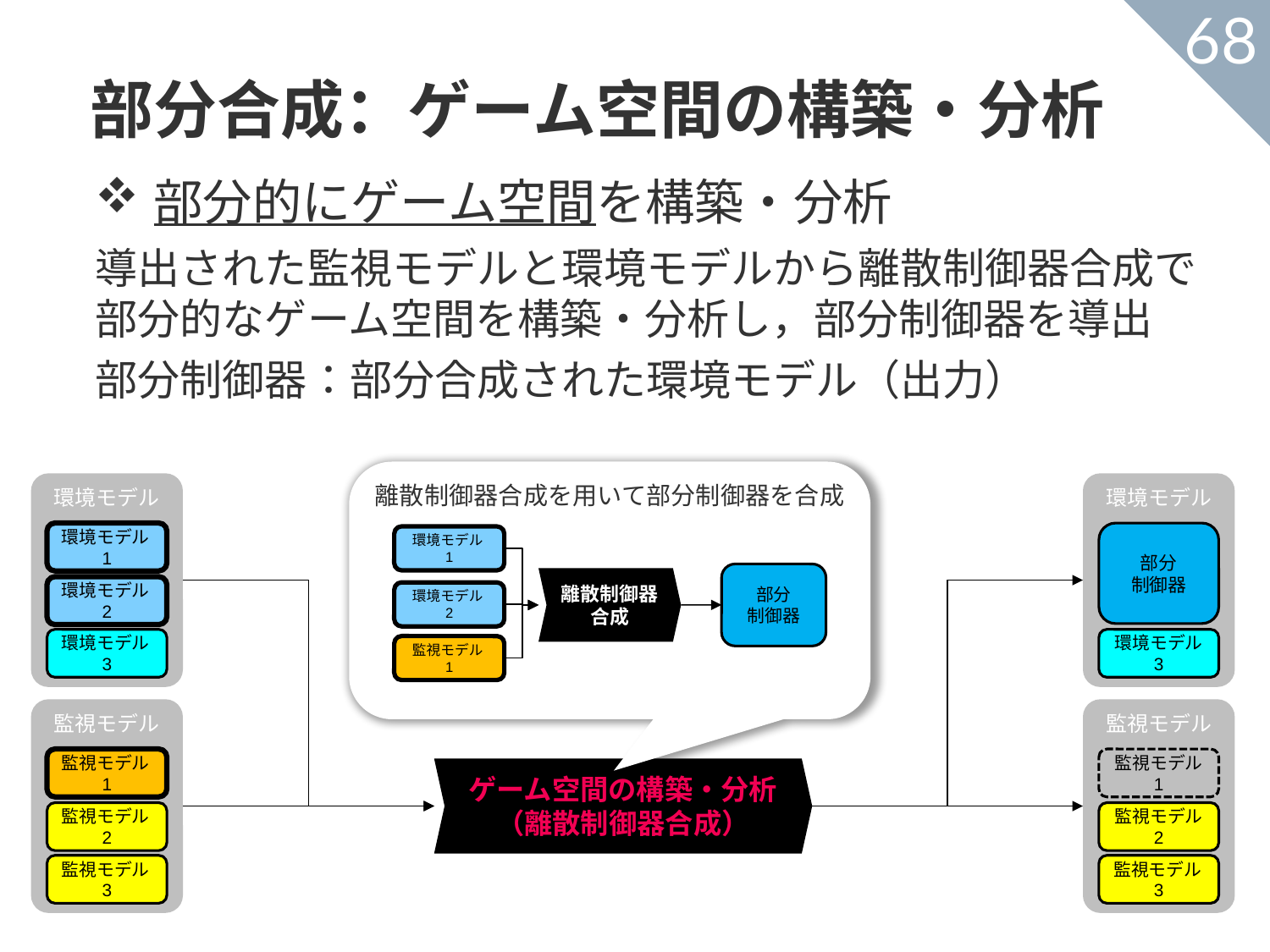

部分合成：ゲーム空間の構築・分析
68

部分的にゲーム空間を構築・分析
導出された監視モデルと環境モデルから離散制御器合成で
部分的なゲーム空間を構築・分析し，部分制御器を導出
部分制御器：部分合成された環境モデル（出力）
離散制御器合成を用いて部分制御器を合成
環境モデル
環境モデル
環境モデル1
部分
制御器
環境モデル1
部分
制御器
離散制御器
合成
環境モデル2
環境モデル2
環境モデル3
環境モデル
3
監視モデル1
監視モデル
監視モデル
監視モデル1
監視モデル
1
ゲーム空間の構築・分析
（離散制御器合成）
監視モデル2
監視モデル
2
監視モデル3
監視モデル3